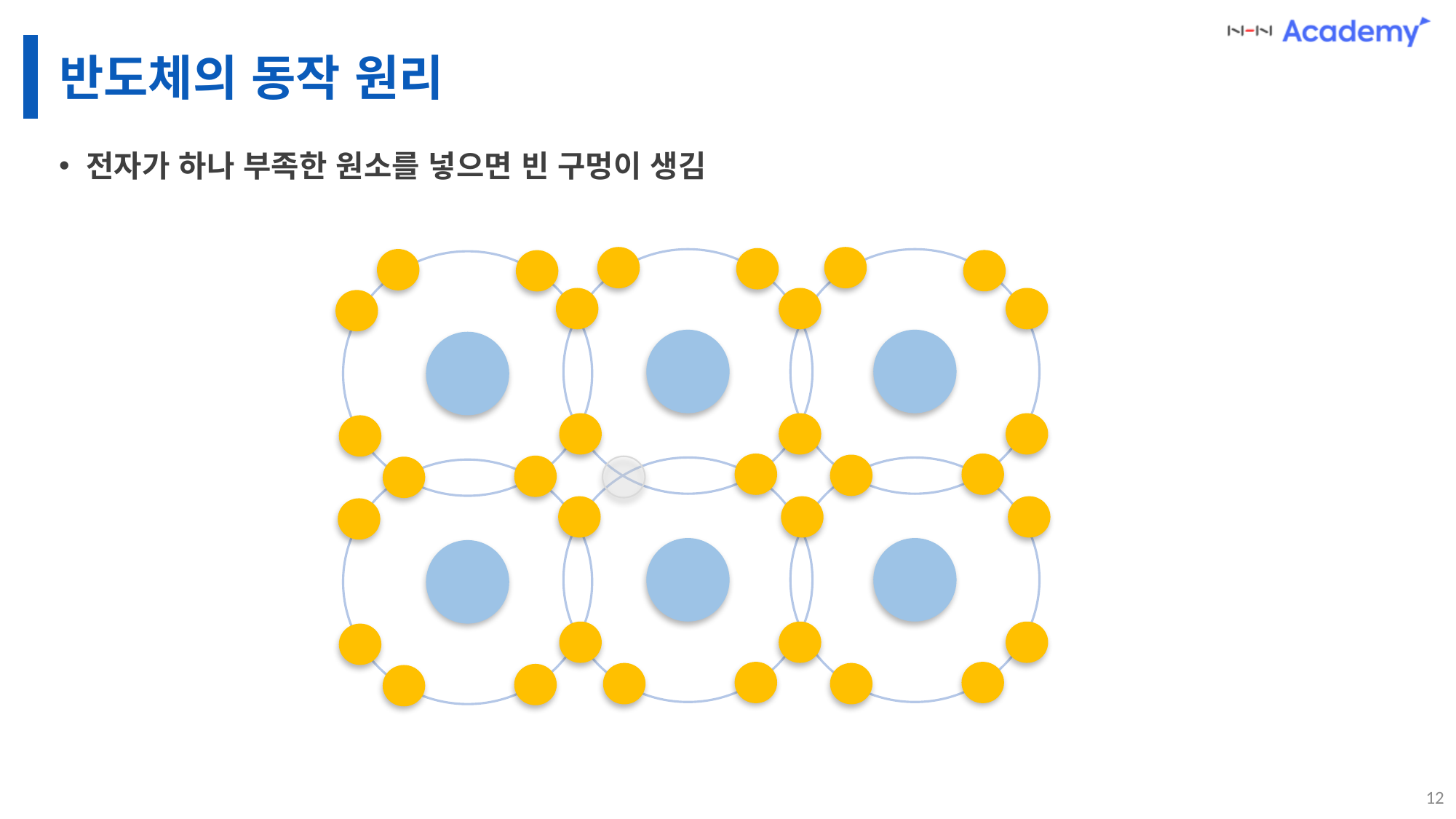

# 반도체의 동작 원리
전자가 하나 부족한 원소를 넣으면 빈 구멍이 생김

12